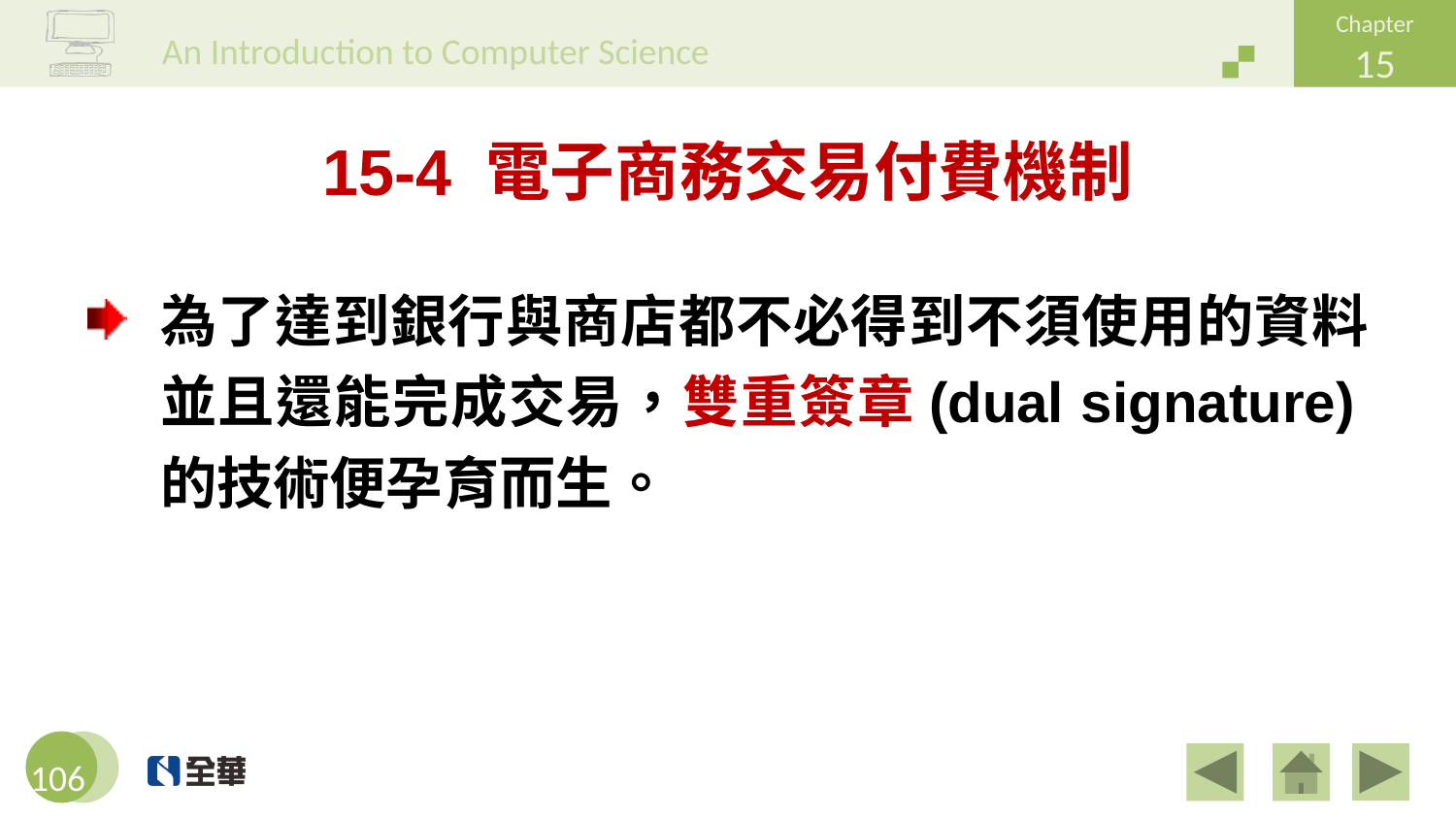

# 15-4 電子商務交易付費機制
為了達到銀行與商店都不必得到不須使用的資料並且還能完成交易，雙重簽章(dual signature)的技術便孕育而生。